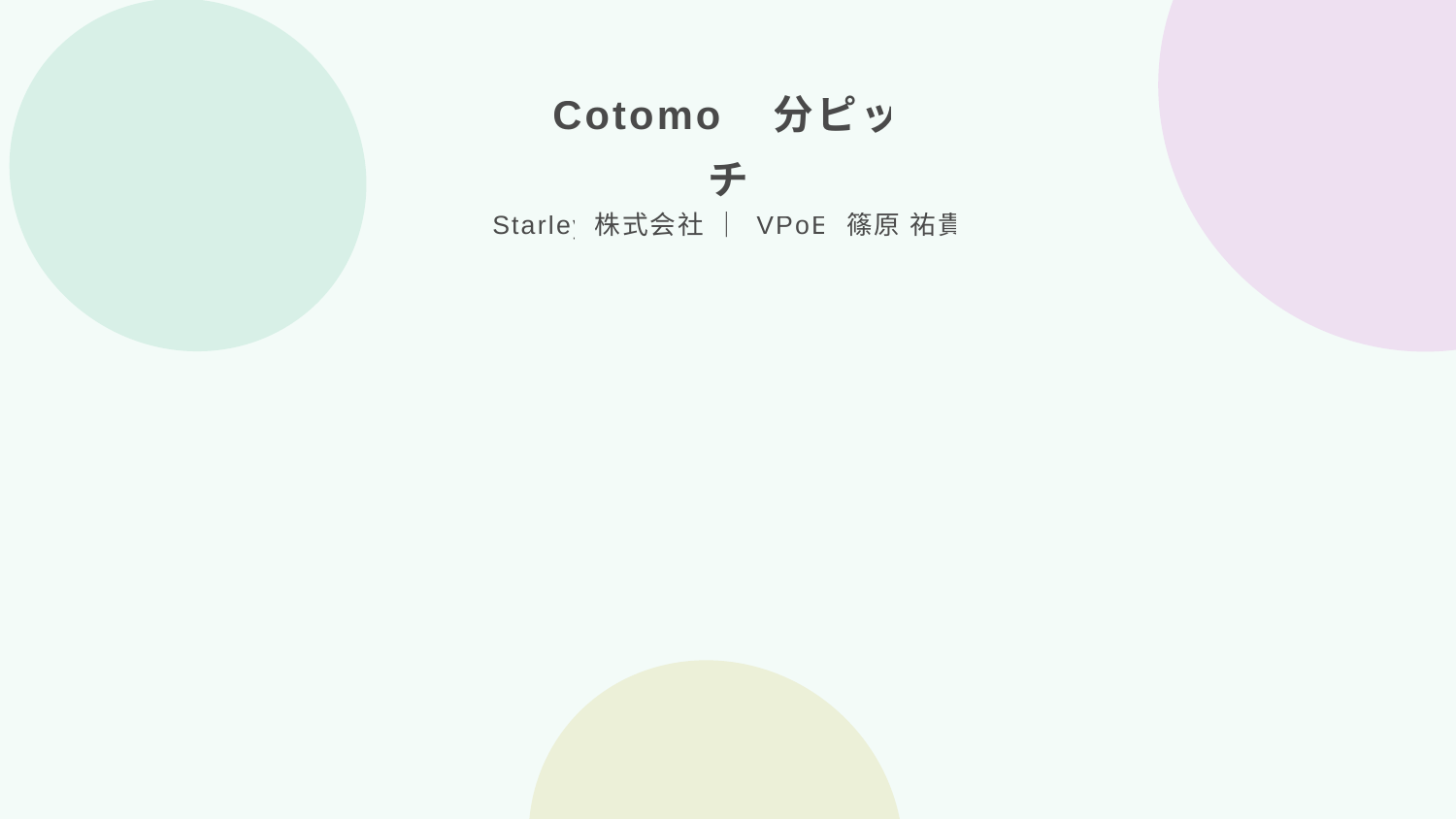

Cotomo 1分ピッチ
Starley株式会社 ｜ VPoE 篠原 祐貴